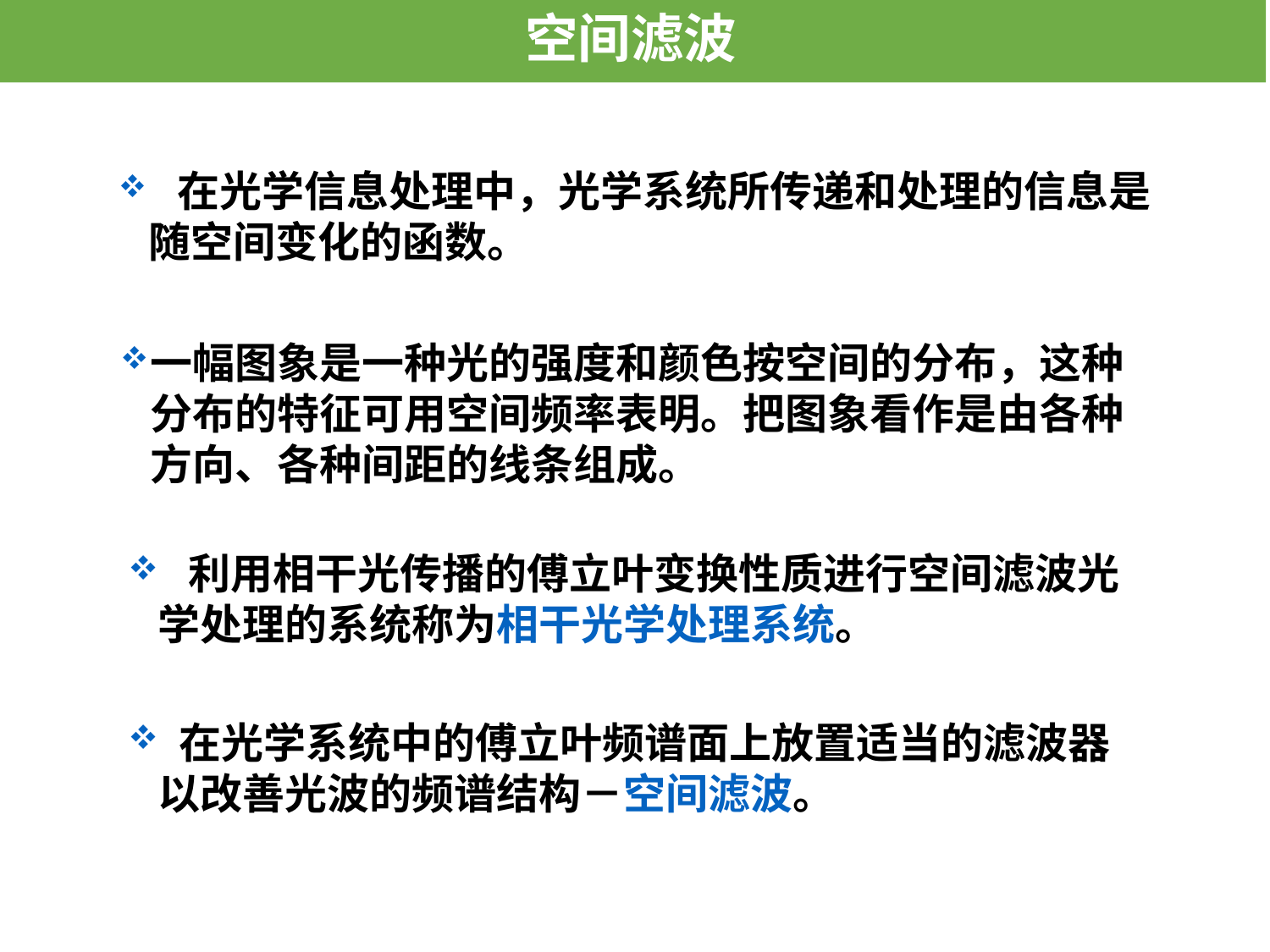

空间滤波
  在光学信息处理中，光学系统所传递和处理的信息是随空间变化的函数。
一幅图象是一种光的强度和颜色按空间的分布，这种分布的特征可用空间频率表明。把图象看作是由各种方向、各种间距的线条组成。
  利用相干光传播的傅立叶变换性质进行空间滤波光学处理的系统称为相干光学处理系统。
 在光学系统中的傅立叶频谱面上放置适当的滤波器以改善光波的频谱结构－空间滤波。